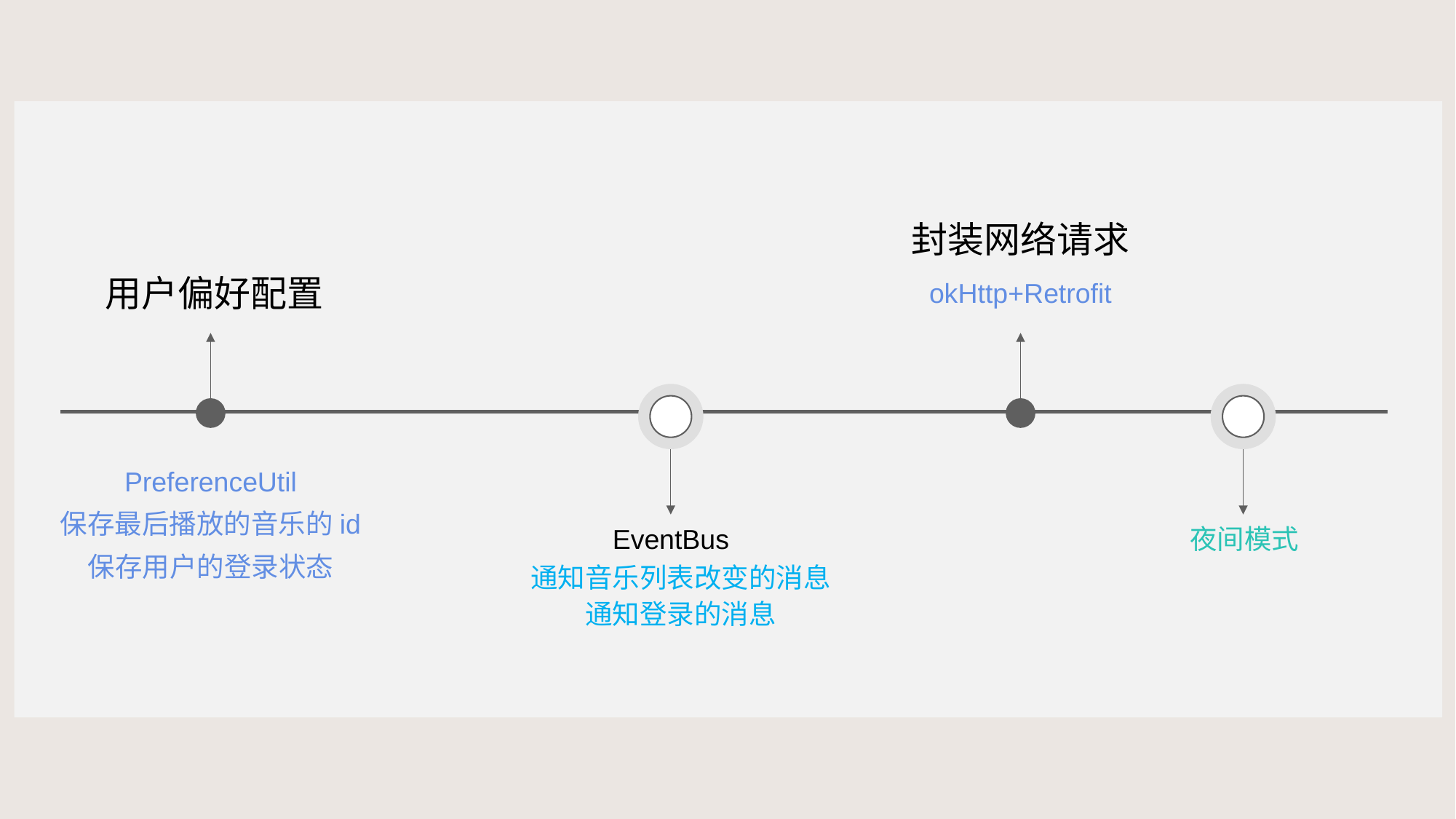

封装网络请求
okHttp+Retrofit

用户偏好配置

PreferenceUtil
保存最后播放的音乐的id
保存用户的登录状态

EventBus
通知音乐列表改变的消息
通知登录的消息

夜间模式